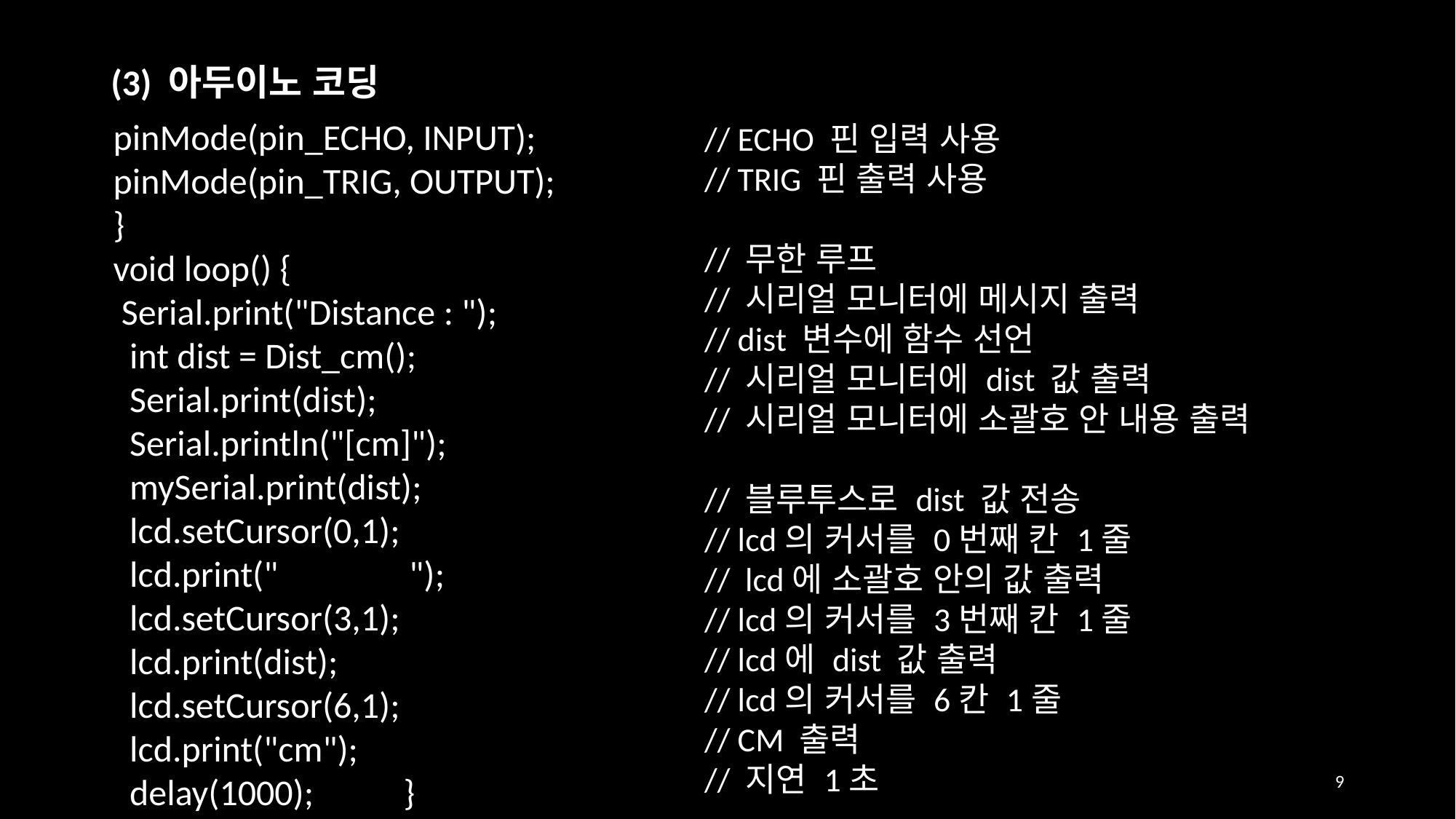

(3) 아두이노 코딩
pinMode(pin_ECHO, INPUT);
pinMode(pin_TRIG, OUTPUT);
}
void loop() {
 Serial.print("Distance : ");
  int dist = Dist_cm();
  Serial.print(dist);
  Serial.println("[cm]");
  mySerial.print(dist);
  lcd.setCursor(0,1);
  lcd.print("                ");
  lcd.setCursor(3,1);
  lcd.print(dist);
  lcd.setCursor(6,1);
  lcd.print("cm");
  delay(1000);           }
// ECHO 핀 입력 사용
// TRIG 핀 출력 사용

// 무한 루프
// 시리얼 모니터에 메시지 출력
// dist 변수에 함수 선언
// 시리얼 모니터에 dist 값 출력
// 시리얼 모니터에 소괄호 안 내용 출력

// 블루투스로 dist 값 전송
// lcd의 커서를 0번째 칸 1줄
//  lcd에 소괄호 안의 값 출력
// lcd의 커서를 3번째 칸 1줄
// lcd에 dist 값 출력
// lcd의 커서를 6칸 1줄
// CM 출력
// 지연 1초
9